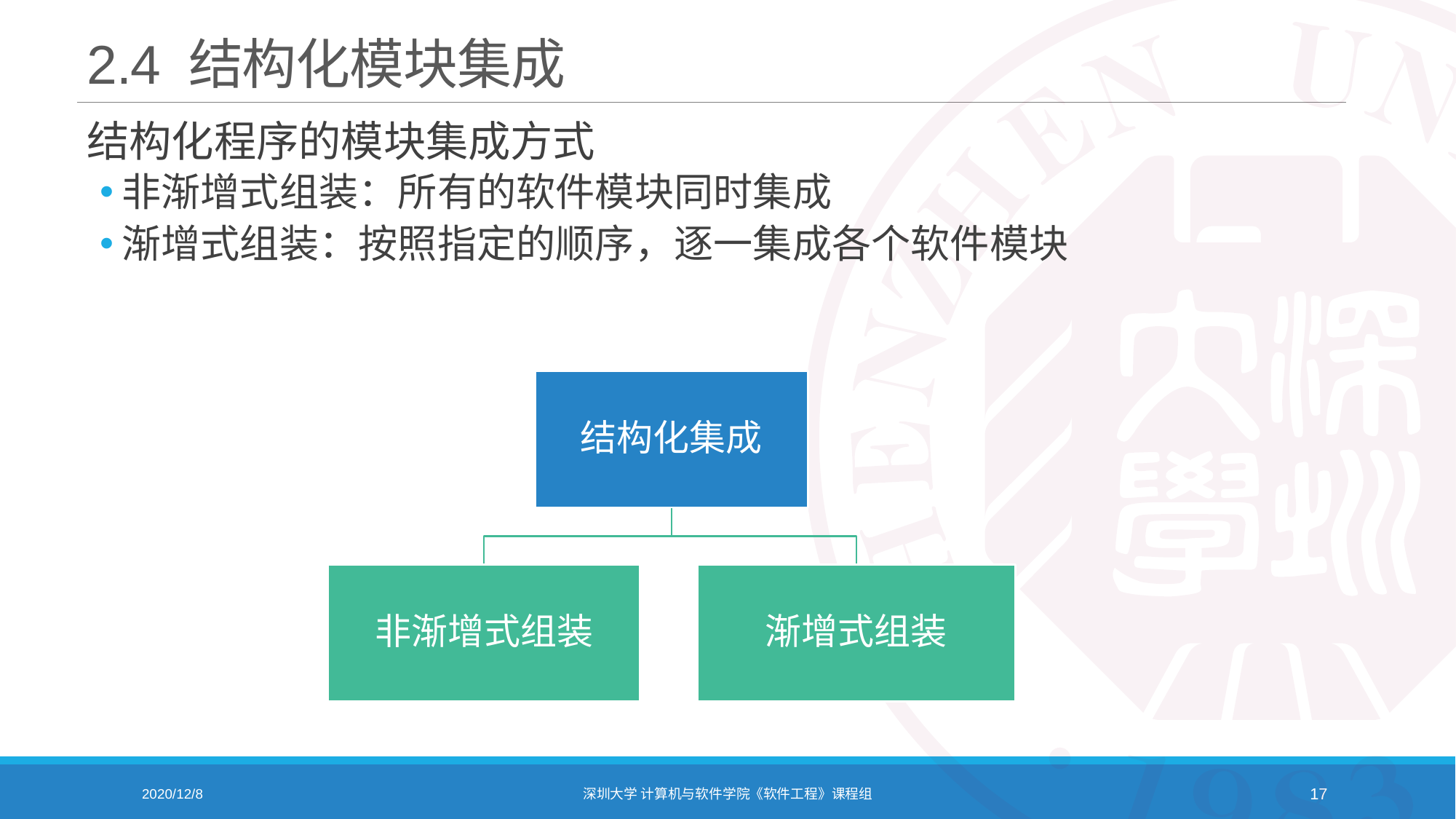

# 2.4 结构化模块集成
结构化程序的模块集成方式
非渐增式组装：所有的软件模块同时集成
渐增式组装：按照指定的顺序，逐一集成各个软件模块

结构化集成
非渐增式组装
渐增式组装
2020/12/8
深圳大学 计算机与软件学院《软件工程》课程组
17